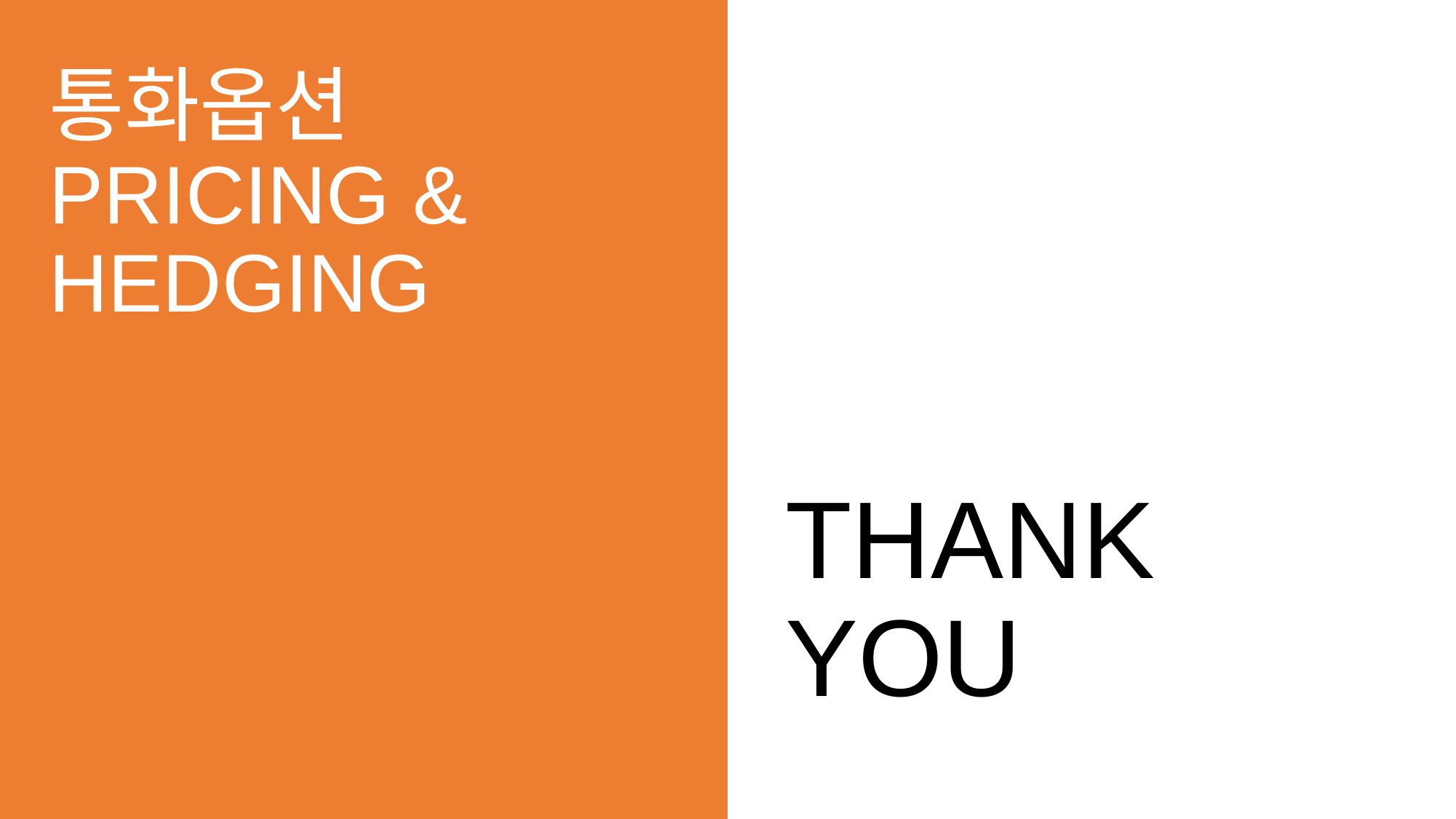

통화옵션
PRICING &
HEDGING
# THANK YOU